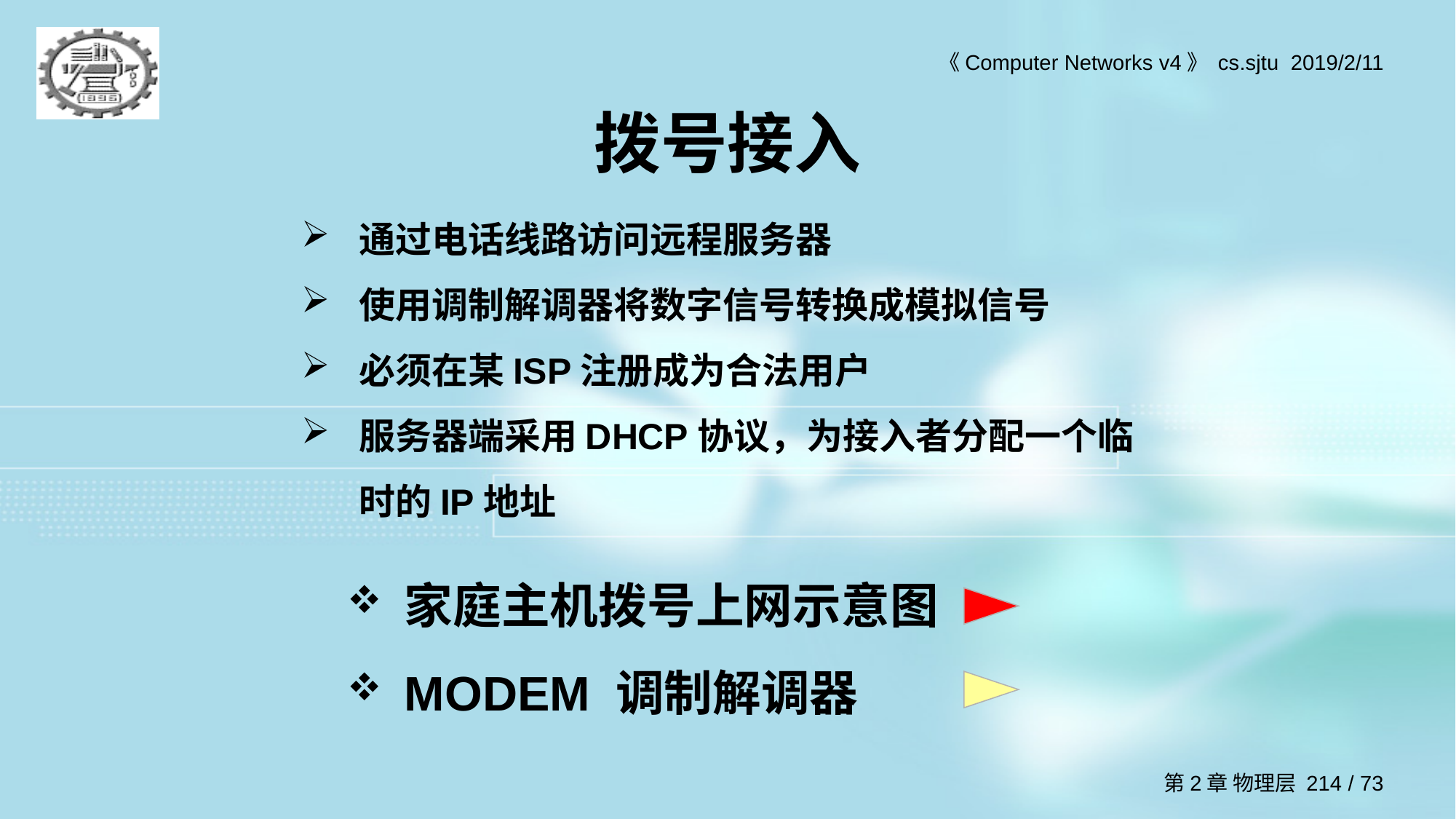

# 拨号接入
通过电话线路访问远程服务器
使用调制解调器将数字信号转换成模拟信号
必须在某ISP注册成为合法用户
服务器端采用DHCP协议，为接入者分配一个临时的IP地址
家庭主机拨号上网示意图
MODEM 调制解调器